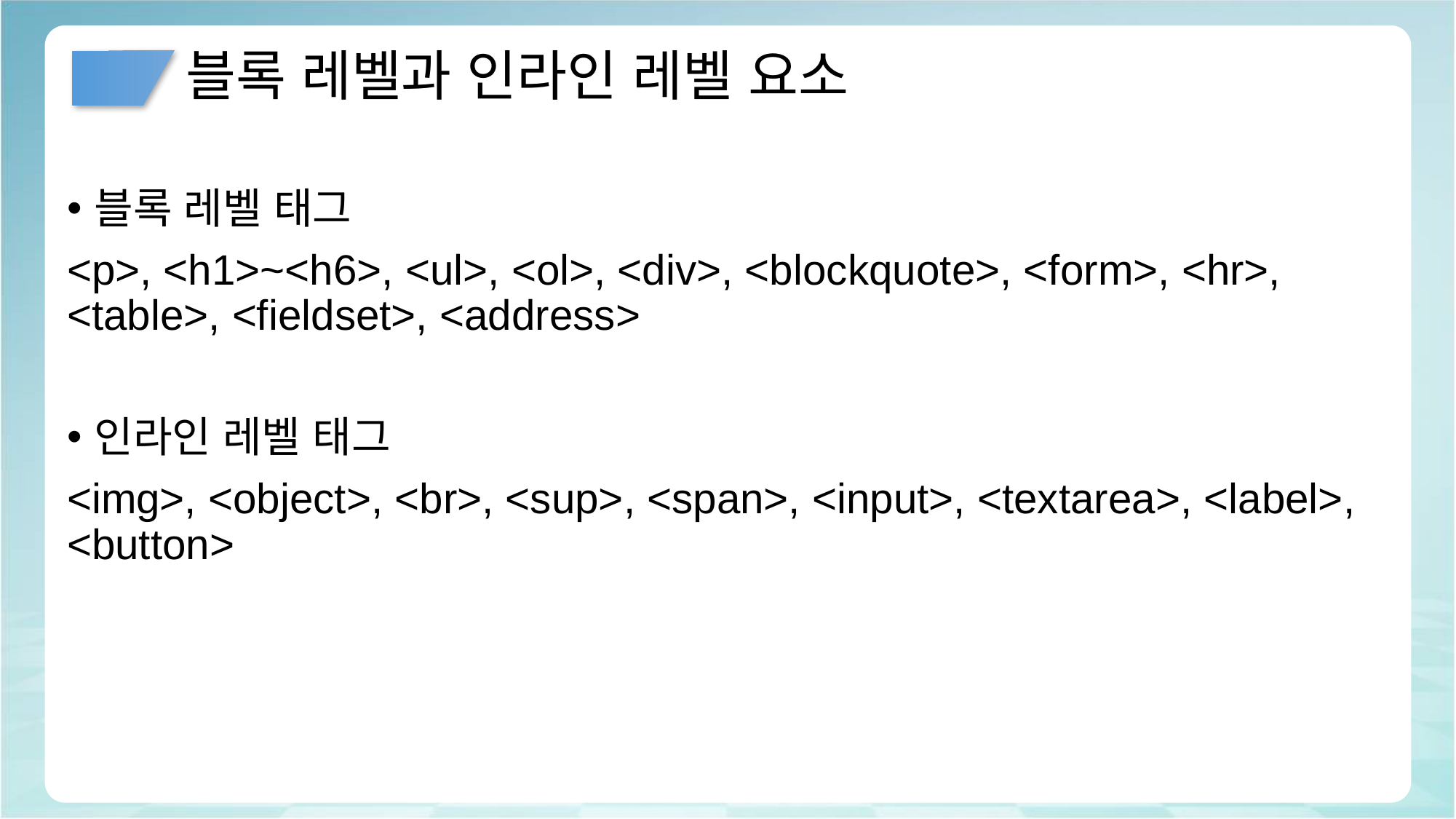

# 블록 레벨과 인라인 레벨 요소
블록 레벨 태그
<p>, <h1>~<h6>, <ul>, <ol>, <div>, <blockquote>, <form>, <hr>, <table>, <fieldset>, <address>

인라인 레벨 태그
<img>, <object>, <br>, <sup>, <span>, <input>, <textarea>, <label>, <button>